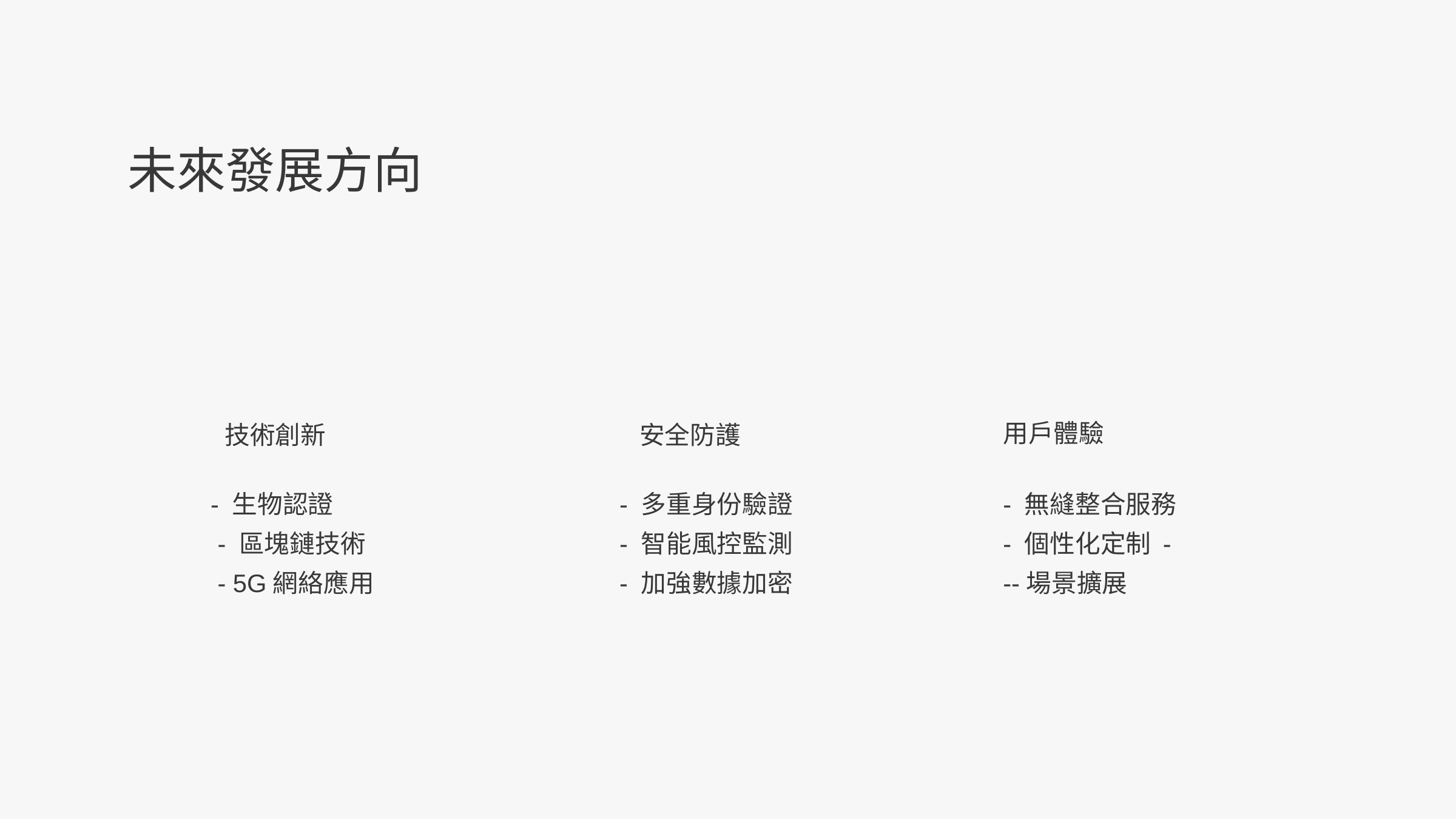

未來發展方向
用戶體驗
安全防護
技術創新
- 生物認證
 - 區塊鏈技術
 - 5G網絡應用
- 多重身份驗證 - 智能風控監測 - 加強數據加密
- 無縫整合服務 - 個性化定制 - --場景擴展